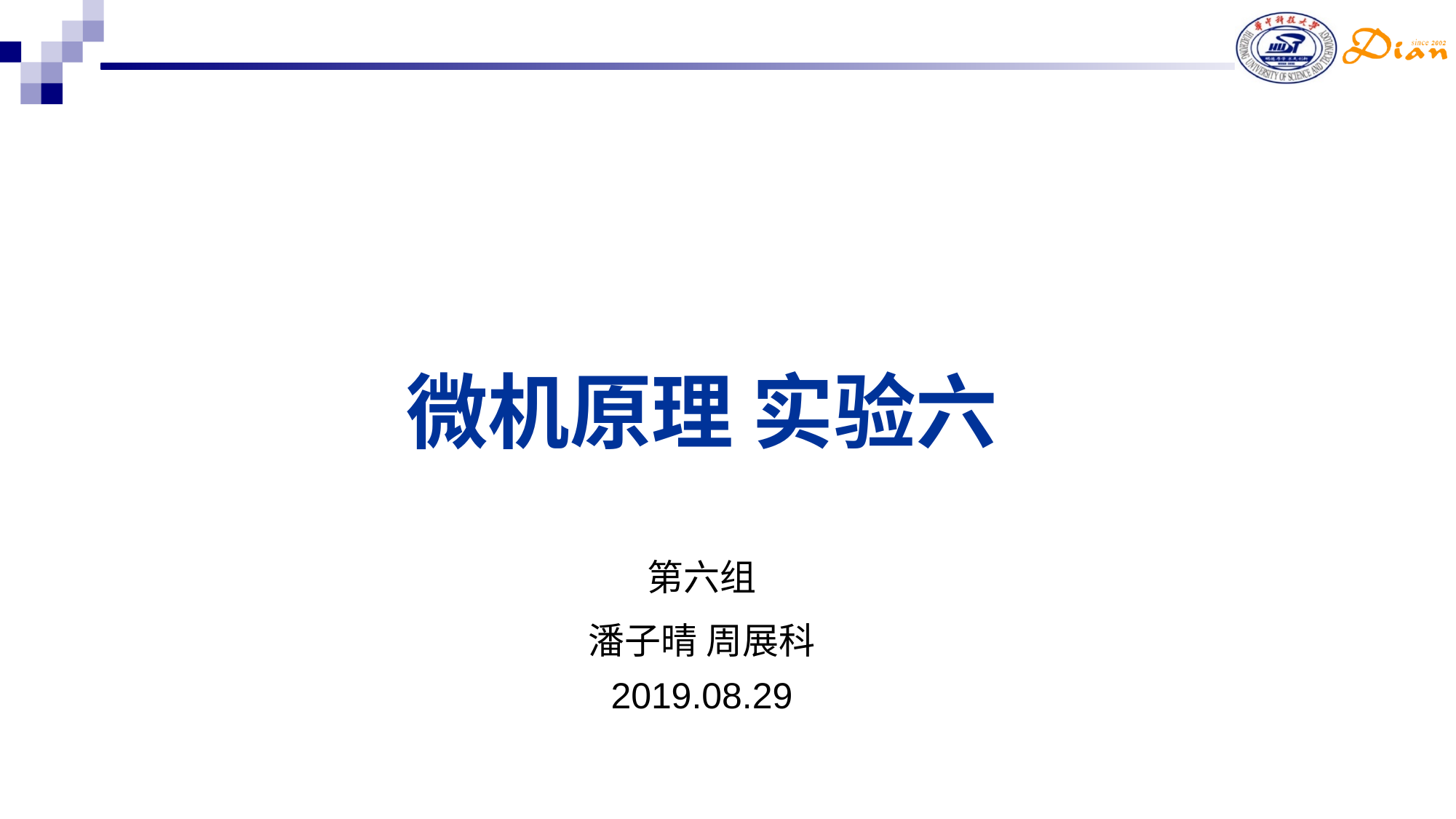

# 微机原理 实验六
| 第六组 |
| --- |
| 潘子晴 周展科 |
| 2019.08.29 |